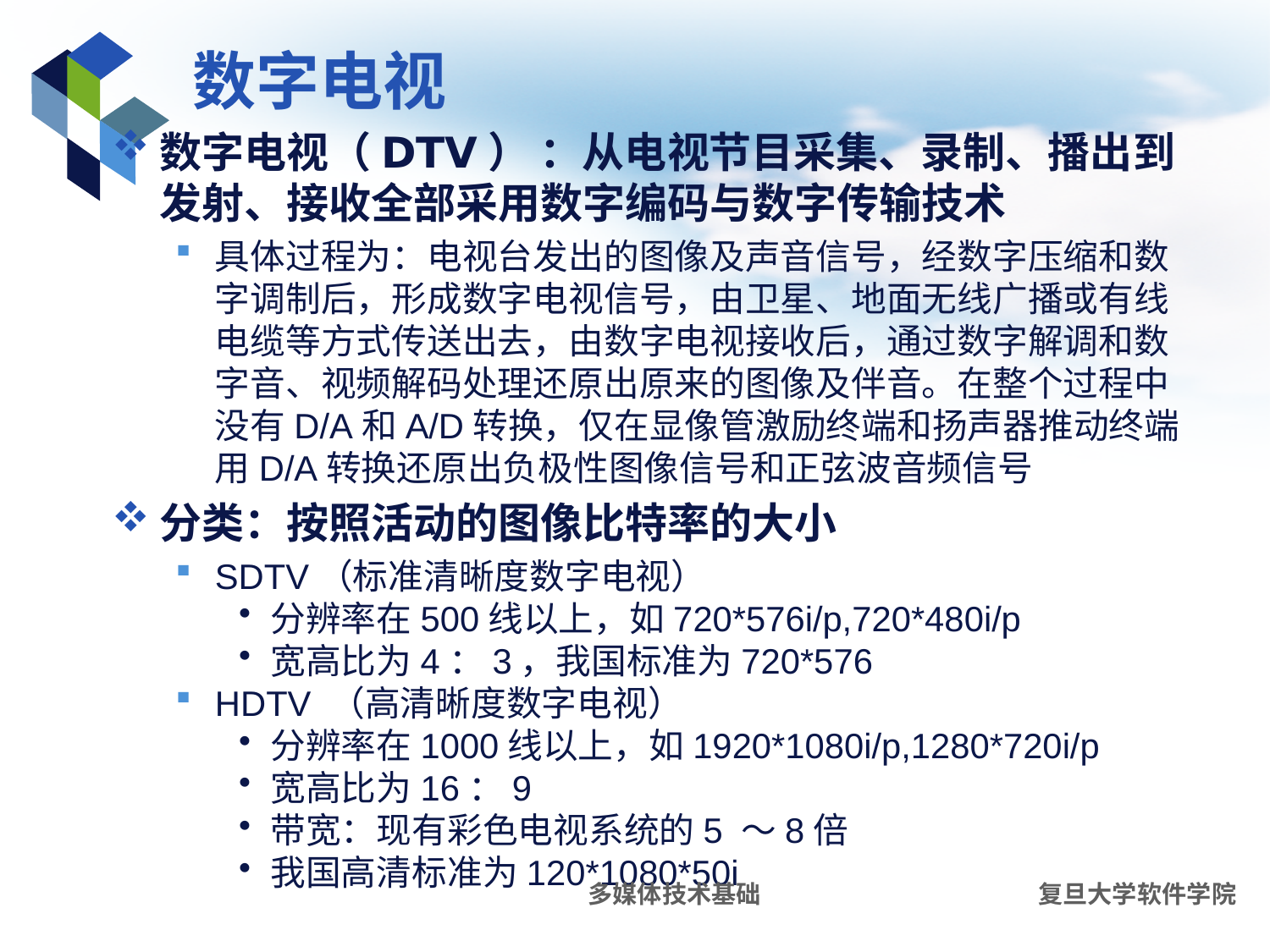

# 数字电视
数字电视（DTV） ：从电视节目采集、录制、播出到发射、接收全部采用数字编码与数字传输技术
具体过程为：电视台发出的图像及声音信号，经数字压缩和数字调制后，形成数字电视信号，由卫星、地面无线广播或有线电缆等方式传送出去，由数字电视接收后，通过数字解调和数字音、视频解码处理还原出原来的图像及伴音。在整个过程中没有D/A和A/D转换，仅在显像管激励终端和扬声器推动终端用D/A转换还原出负极性图像信号和正弦波音频信号
分类：按照活动的图像比特率的大小
SDTV（标准清晰度数字电视）
分辨率在500线以上，如720*576i/p,720*480i/p
宽高比为4：3，我国标准为720*576
HDTV （高清晰度数字电视）
分辨率在1000线以上，如1920*1080i/p,1280*720i/p
宽高比为16：9
带宽：现有彩色电视系统的5 ～8倍
我国高清标准为120*1080*50i

多媒体技术基础